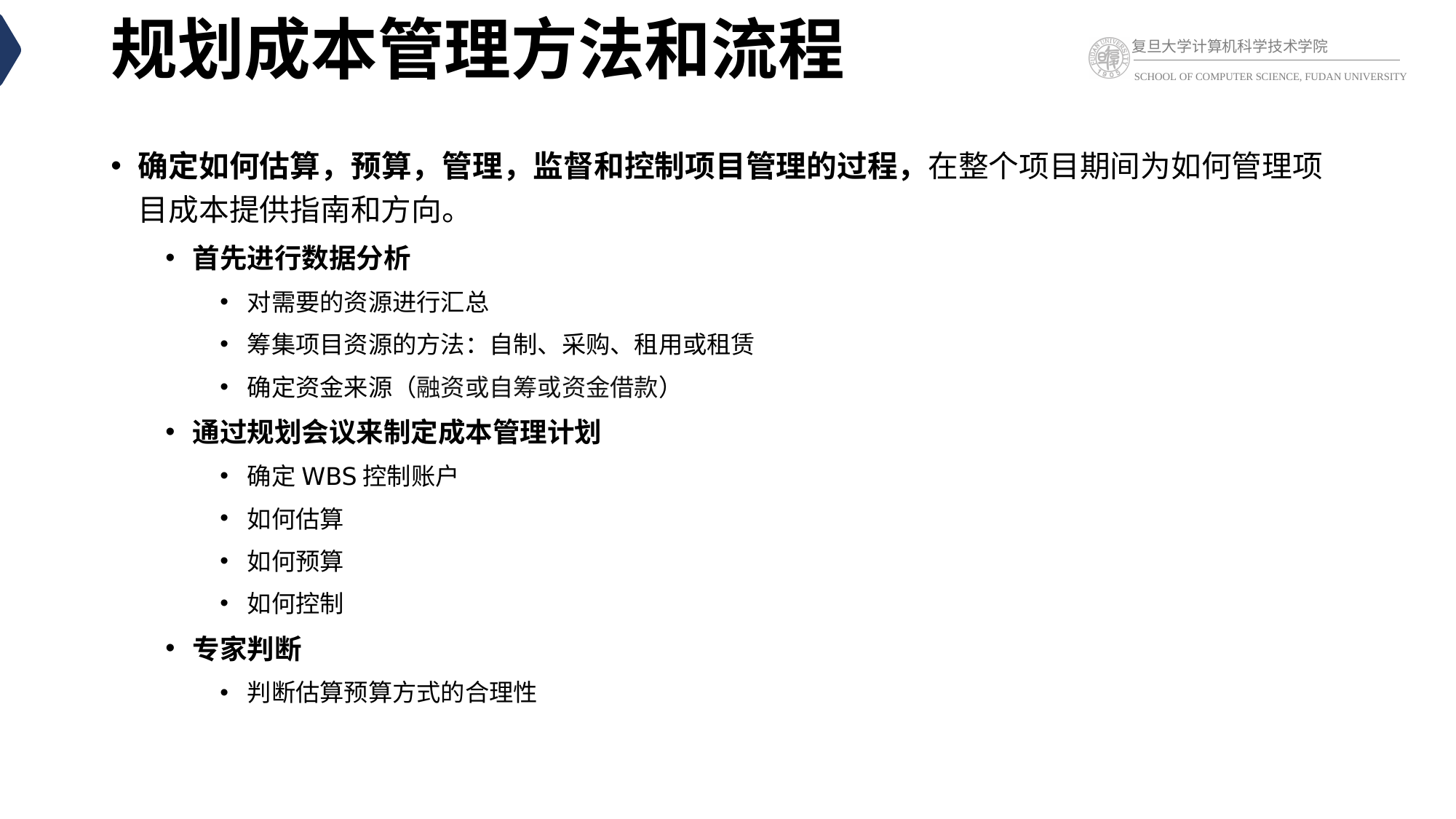

# 规划成本管理方法和流程
确定如何估算，预算，管理，监督和控制项目管理的过程，在整个项目期间为如何管理项目成本提供指南和方向。
首先进行数据分析
对需要的资源进行汇总
筹集项目资源的方法：自制、采购、租用或租赁
确定资金来源（融资或自筹或资金借款）
通过规划会议来制定成本管理计划
确定WBS控制账户
如何估算
如何预算
如何控制
专家判断
判断估算预算方式的合理性